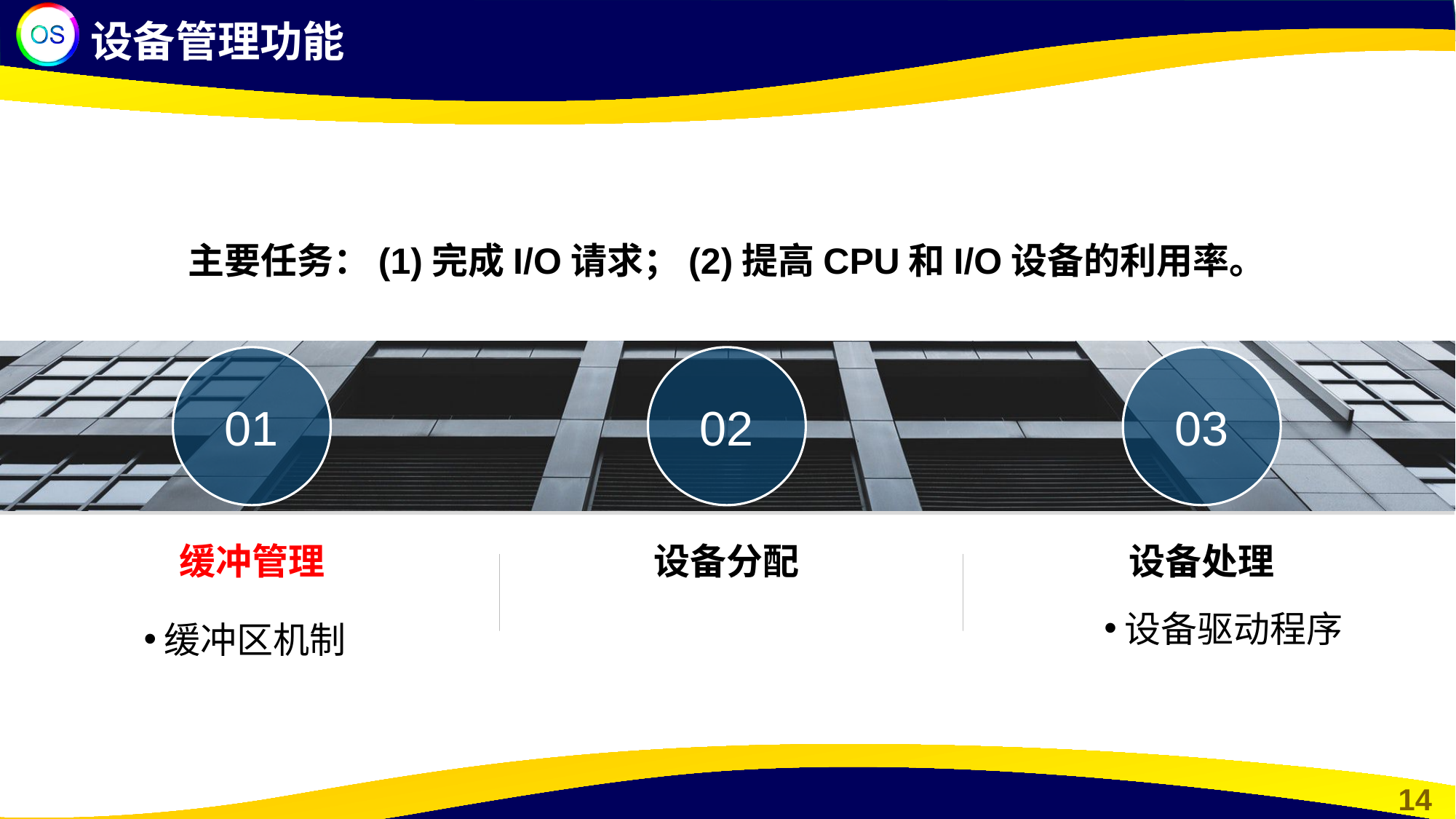

设备管理功能
主要任务：(1)完成I/O请求；(2)提高CPU和I/O设备的利用率。

01
缓冲管理
缓冲区机制
02
设备分配
03
设备处理
设备驱动程序